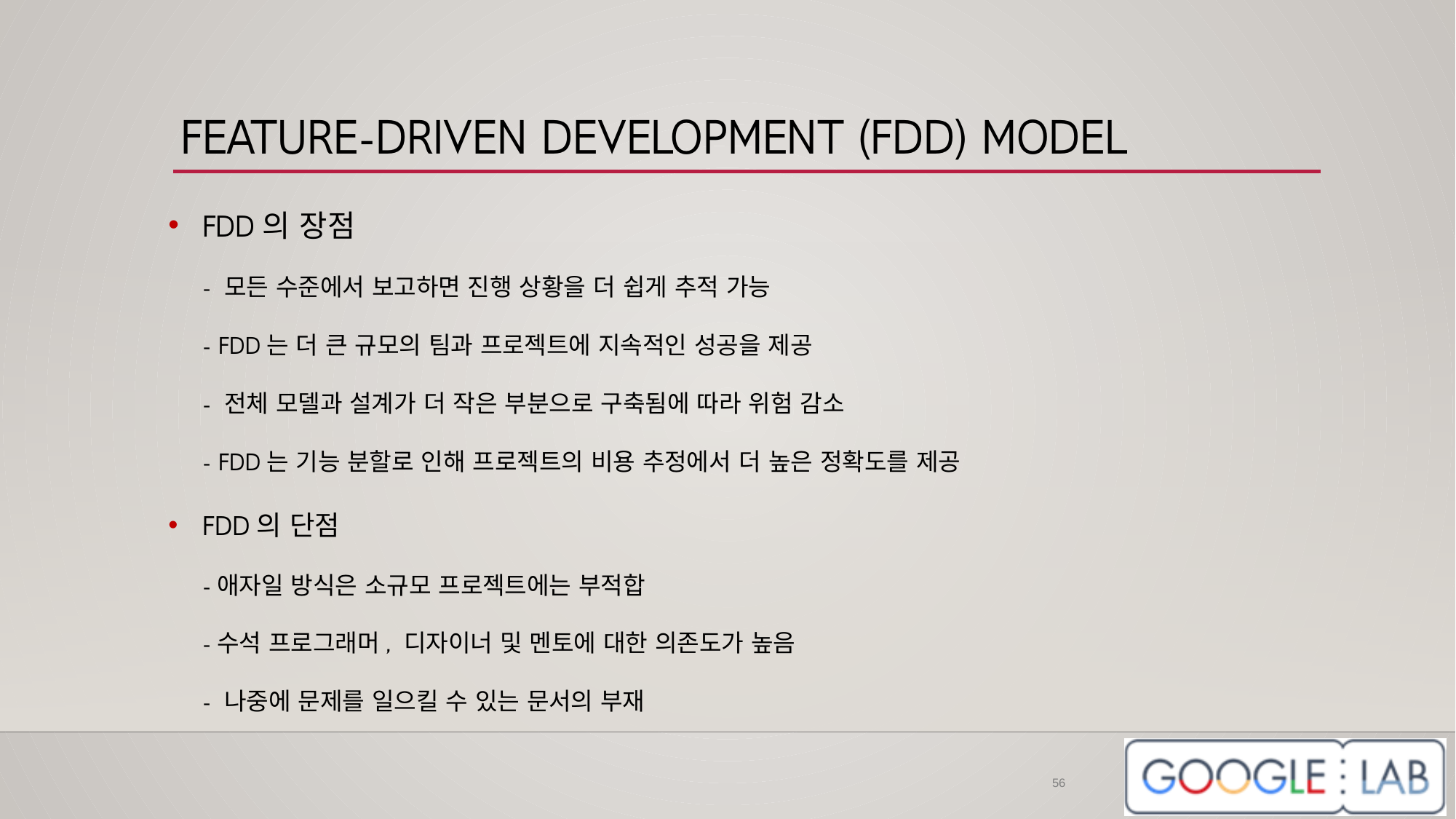

# FEATURE-DRIVEN DEVELOPMENT (FDD) MODEL
FDD의 장점
- 모든 수준에서 보고하면 진행 상황을 더 쉽게 추적 가능
- FDD는 더 큰 규모의 팀과 프로젝트에 지속적인 성공을 제공
- 전체 모델과 설계가 더 작은 부분으로 구축됨에 따라 위험 감소
- FDD는 기능 분할로 인해 프로젝트의 비용 추정에서 더 높은 정확도를 제공
FDD의 단점
-애자일 방식은 소규모 프로젝트에는 부적합
-수석 프로그래머, 디자이너 및 멘토에 대한 의존도가 높음
- 나중에 문제를 일으킬 수 있는 문서의 부재
56